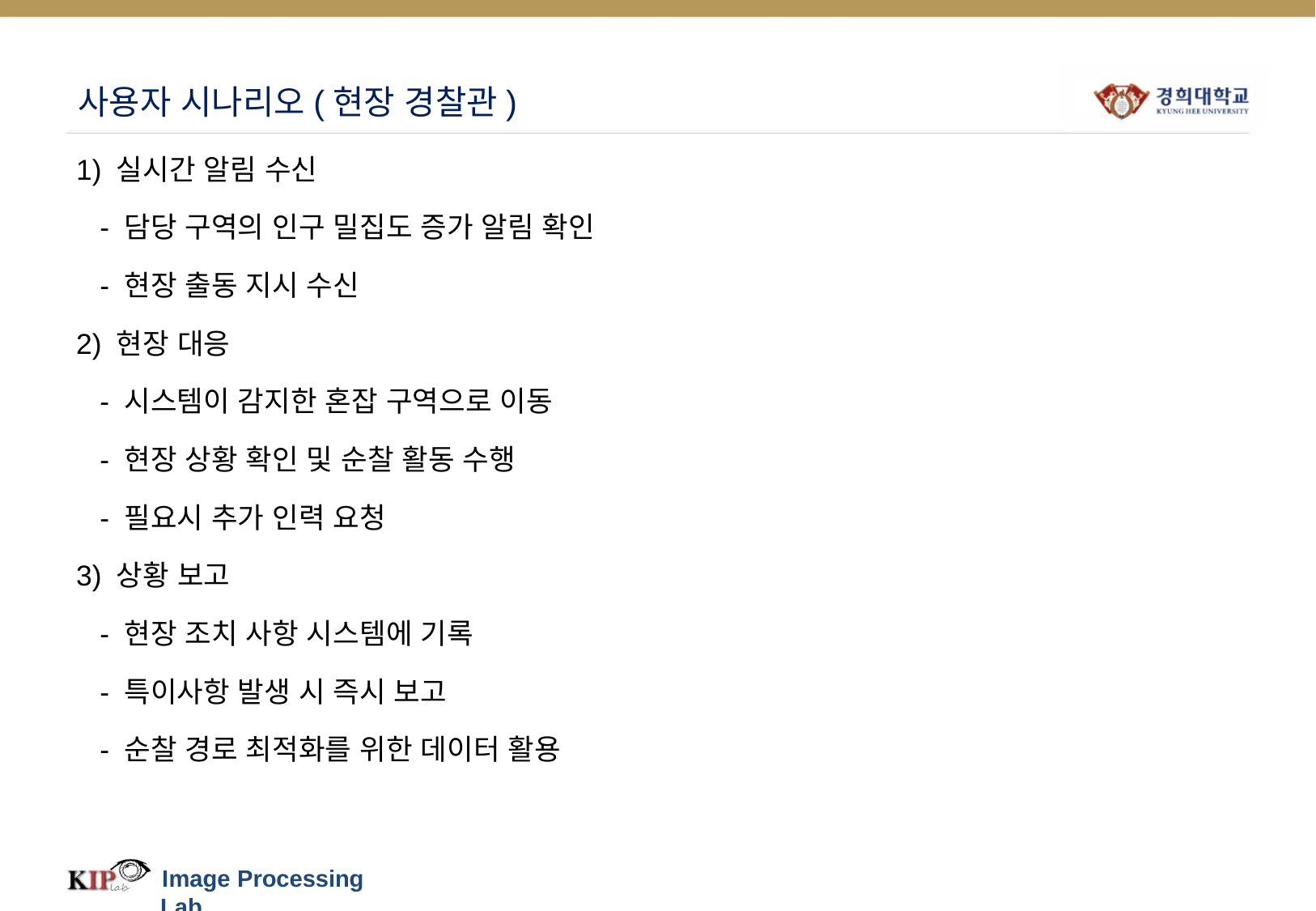

# 사용자 시나리오(현장 경찰관)
1) 실시간 알림 수신
   - 담당 구역의 인구 밀집도 증가 알림 확인
   - 현장 출동 지시 수신
2) 현장 대응
   - 시스템이 감지한 혼잡 구역으로 이동
   - 현장 상황 확인 및 순찰 활동 수행
   - 필요시 추가 인력 요청
3) 상황 보고
   - 현장 조치 사항 시스템에 기록
   - 특이사항 발생 시 즉시 보고
   - 순찰 경로 최적화를 위한 데이터 활용
Image Processing Lab